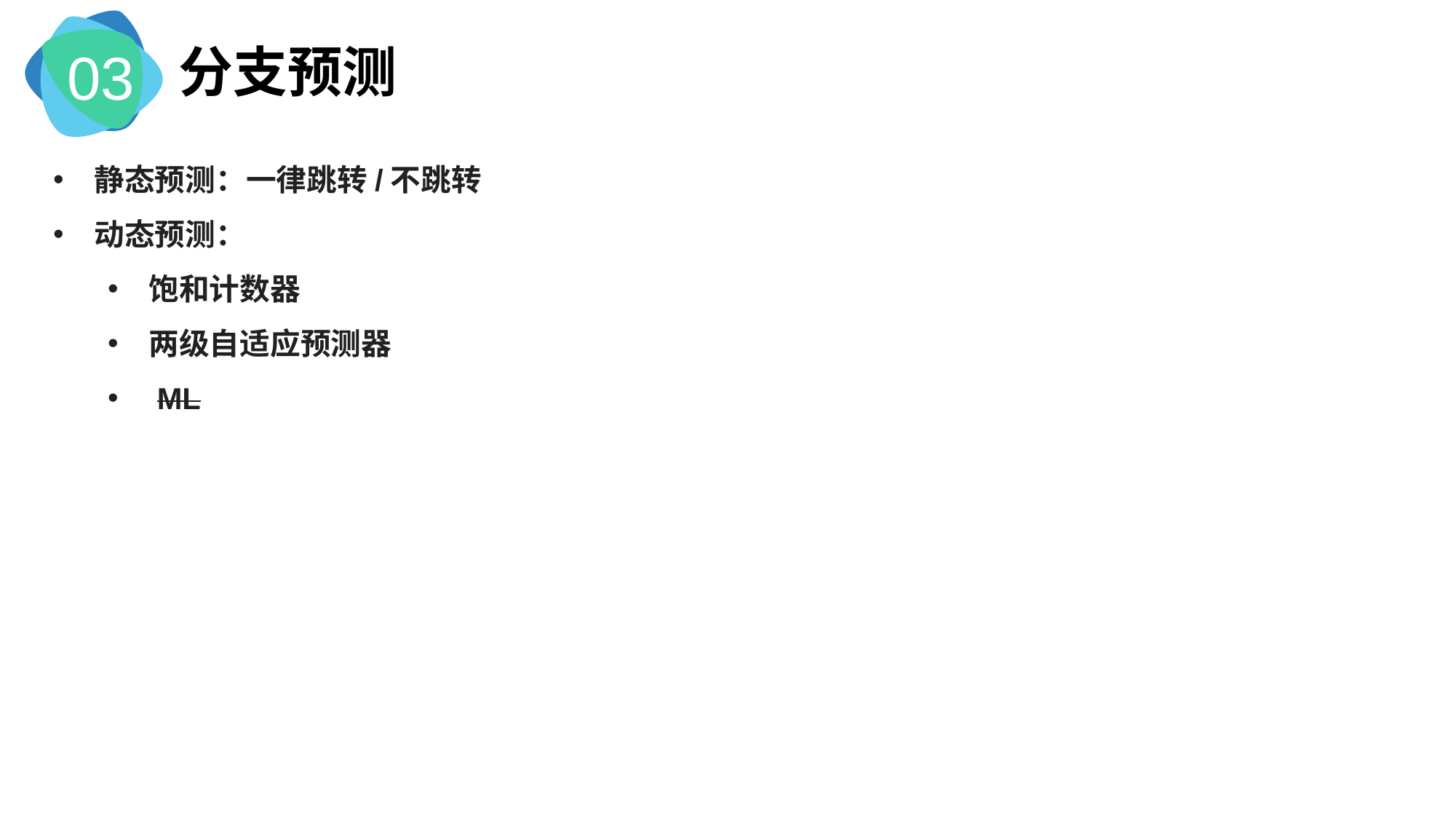

03
分支预测
静态预测：一律跳转/不跳转
动态预测：
饱和计数器
两级自适应预测器
 ML